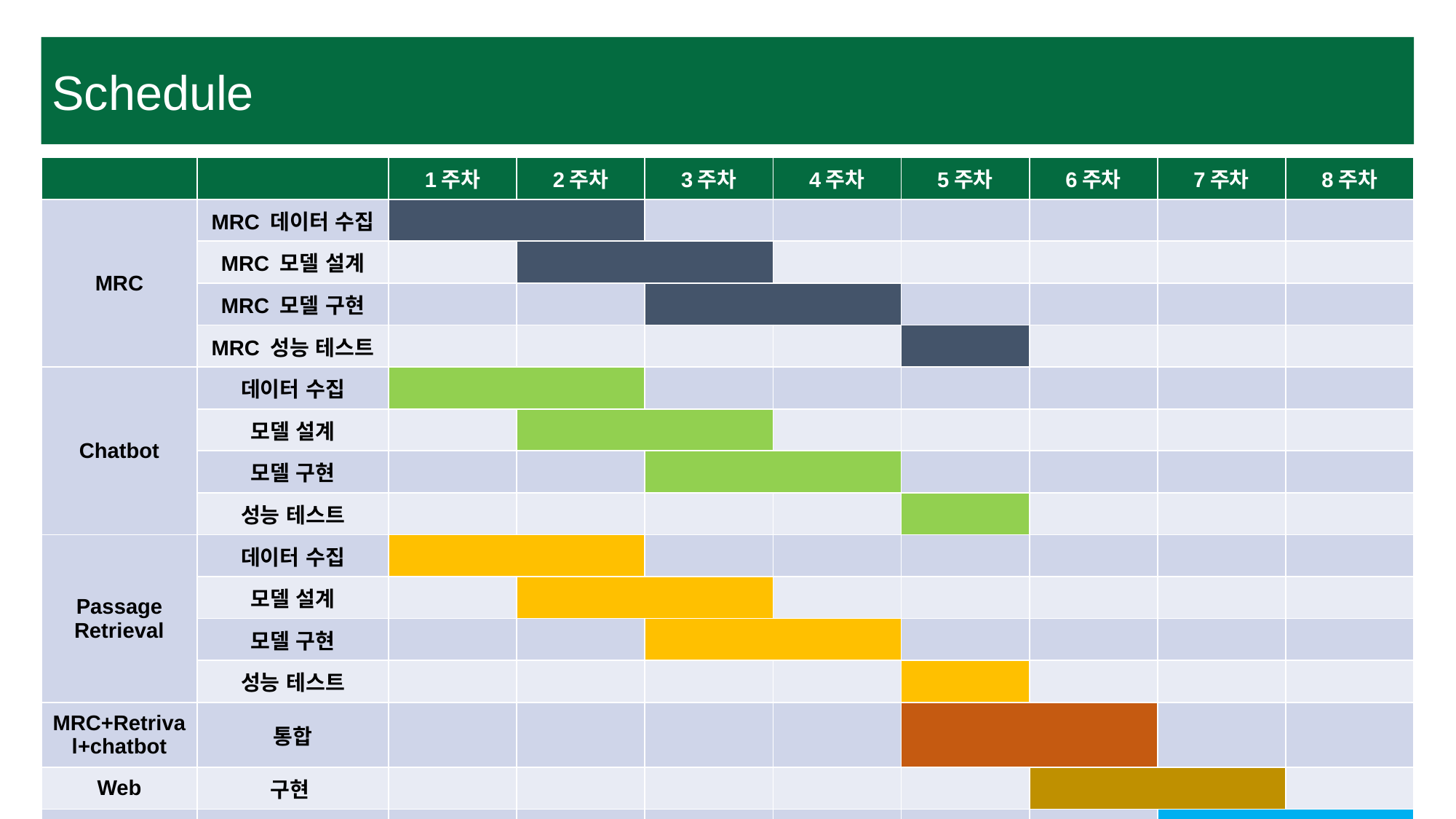

Schedule
|  |  | 1주차 | 2주차 | 3주차 | 4주차 | 5주차 | 6주차 | 7주차 | 8주차 |
| --- | --- | --- | --- | --- | --- | --- | --- | --- | --- |
| MRC | MRC 데이터 수집 |  |  |  |  |  |  |  |  |
|  | MRC 모델 설계 |  |  |  |  |  |  |  |  |
|  | MRC 모델 구현 |  |  |  |  |  |  |  |  |
|  | MRC 성능 테스트 |  |  |  |  |  |  |  |  |
| Chatbot | 데이터 수집 |  |  |  |  |  |  |  |  |
|  | 모델 설계 |  |  |  |  |  |  |  |  |
|  | 모델 구현 |  |  |  |  |  |  |  |  |
|  | 성능 테스트 |  |  |  |  |  |  |  |  |
| Passage Retrieval | 데이터 수집 |  |  |  |  |  |  |  |  |
|  | 모델 설계 |  |  |  |  |  |  |  |  |
|  | 모델 구현 |  |  |  |  |  |  |  |  |
|  | 성능 테스트 |  |  |  |  |  |  |  |  |
| MRC+Retrival+chatbot | 통합 |  |  |  |  |  |  |  |  |
| Web | 구현 |  |  |  |  |  |  |  |  |
| 최종 | 최종 보고서 |  |  |  |  |  |  |  |  |